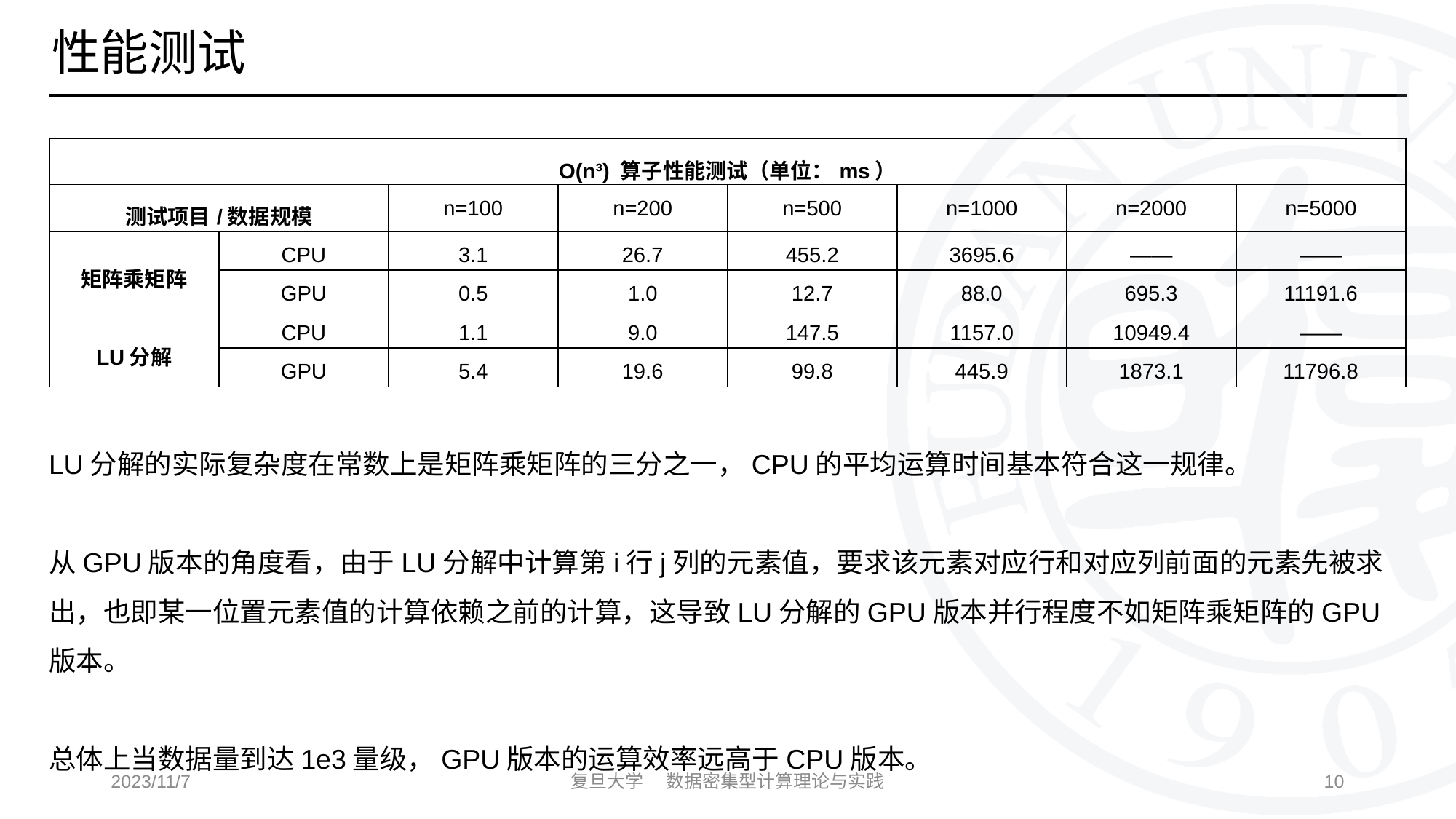

| O(n³) 算子性能测试（单位：ms） |  |  |  |  |  |  |  |
| --- | --- | --- | --- | --- | --- | --- | --- |
| 测试项目/数据规模 | 数据规模 | n=100 | n=200 | n=500 | n=1000 | n=2000 | n=5000 |
| 矩阵乘矩阵 | CPU | 3.1 | 26.7 | 455.2 | 3695.6 | —— | —— |
|  | GPU | 0.5 | 1.0 | 12.7 | 88.0 | 695.3 | 11191.6 |
| LU分解 | CPU | 1.1 | 9.0 | 147.5 | 1157.0 | 10949.4 | —— |
|  | GPU | 5.4 | 19.6 | 99.8 | 445.9 | 1873.1 | 11796.8 |
LU分解的实际复杂度在常数上是矩阵乘矩阵的三分之一，CPU的平均运算时间基本符合这一规律。

从GPU版本的角度看，由于LU分解中计算第i行j列的元素值，要求该元素对应行和对应列前面的元素先被求出，也即某一位置元素值的计算依赖之前的计算，这导致LU分解的GPU版本并行程度不如矩阵乘矩阵的GPU版本。

总体上当数据量到达1e3量级，GPU版本的运算效率远高于CPU版本。
2023/11/7
复旦大学    数据密集型计算理论与实践
10